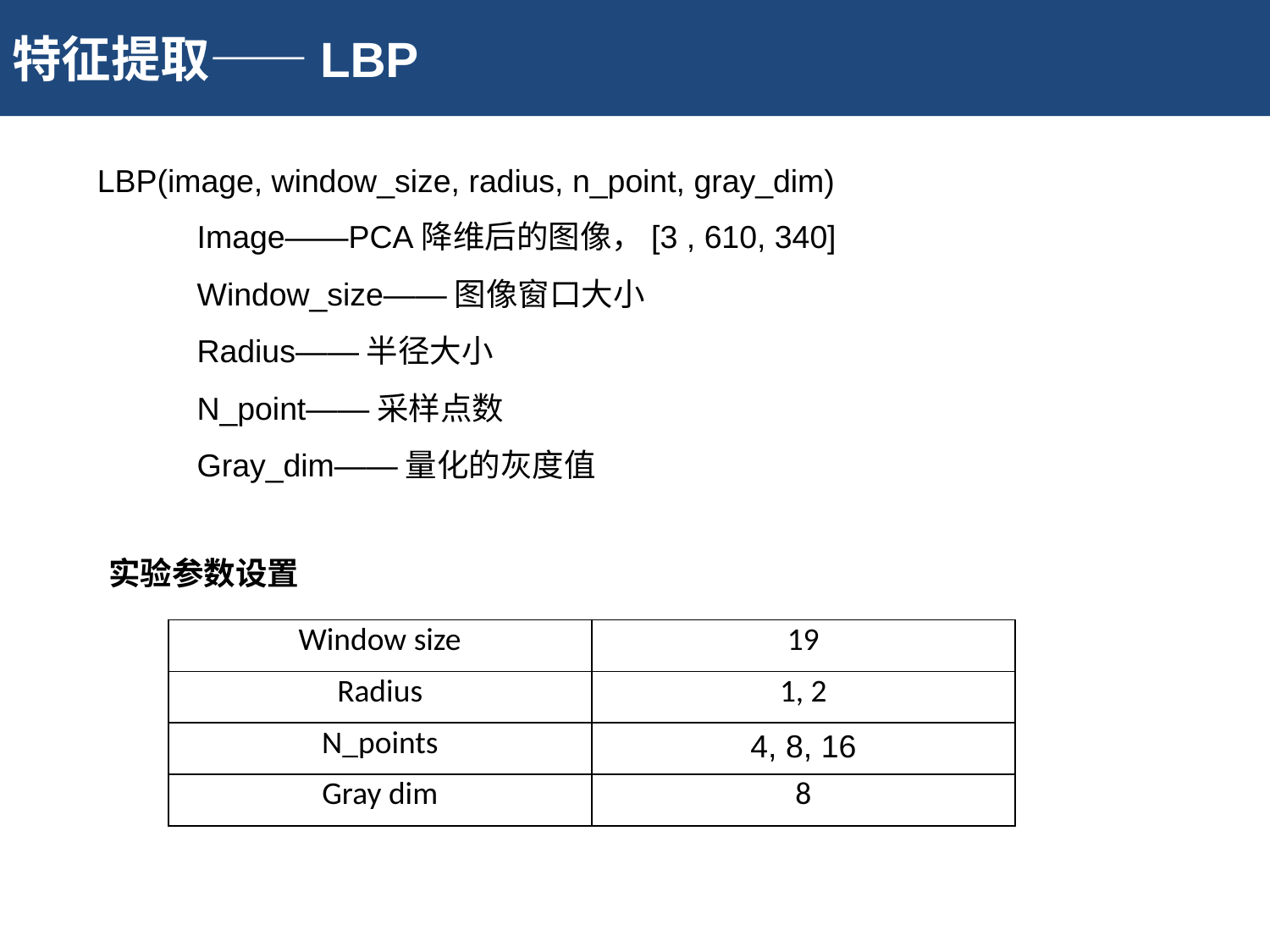

特征提取——LBP
LBP(image, window_size, radius, n_point, gray_dim)
Image——PCA降维后的图像，[3 , 610, 340]
Window_size——图像窗口大小
Radius——半径大小
N_point——采样点数
Gray_dim——量化的灰度值
实验参数设置
| Window size | 19 |
| --- | --- |
| Radius | 1, 2 |
| N\_points | 4, 8, 16 |
| Gray dim | 8 |